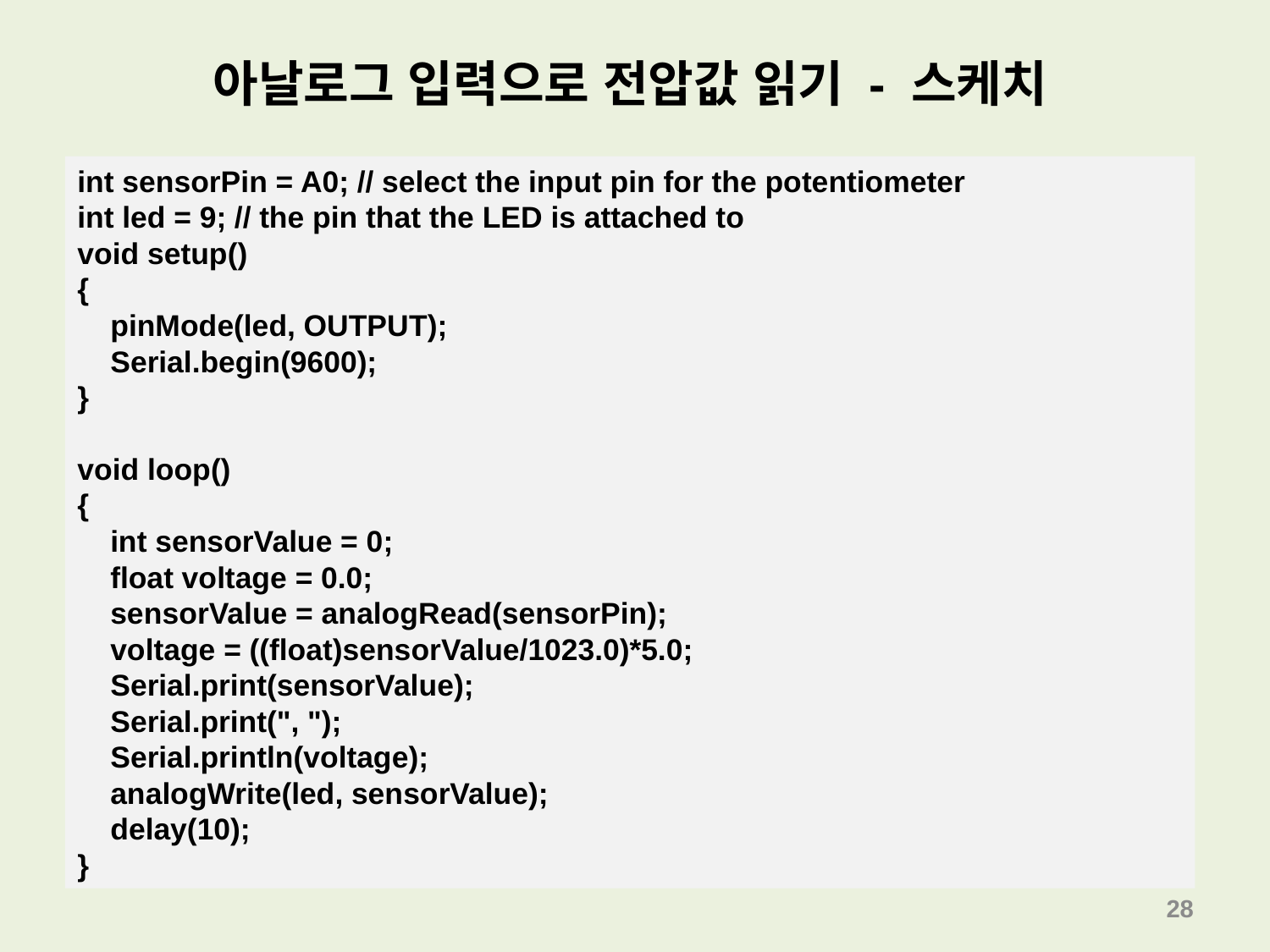

아날로그 입력으로 전압값 읽기 - 스케치
int sensorPin = A0; // select the input pin for the potentiometer
int led = 9; // the pin that the LED is attached to
void setup()
{
    pinMode(led, OUTPUT);
    Serial.begin(9600);
}

void loop()
{
    int sensorValue = 0;
    float voltage = 0.0;
    sensorValue = analogRead(sensorPin);
    voltage = ((float)sensorValue/1023.0)*5.0;
    Serial.print(sensorValue);
    Serial.print(", ");
    Serial.println(voltage);
    analogWrite(led, sensorValue);
    delay(10);
}

28